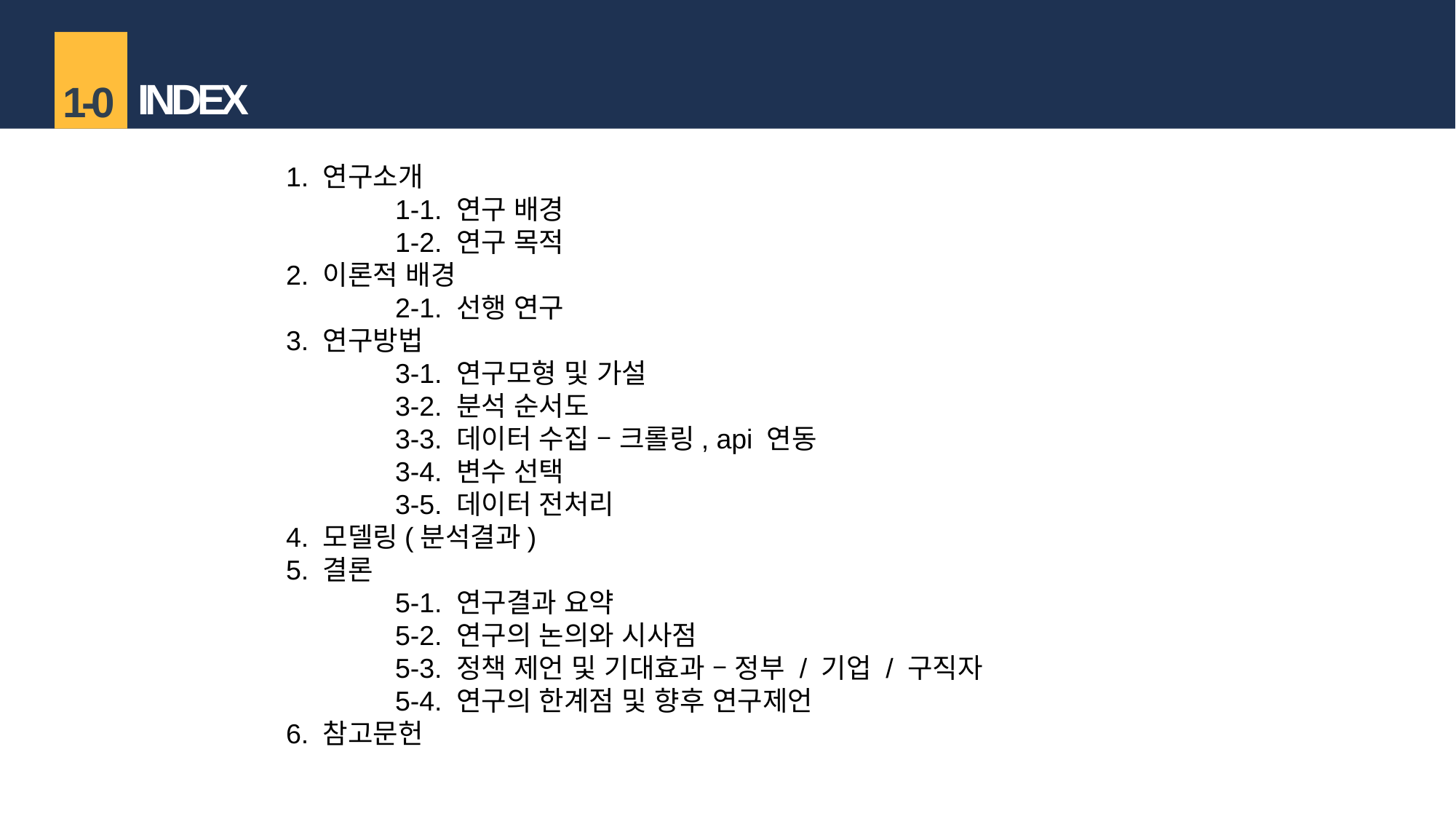

INDEX
1-0
1. 연구소개
	1-1. 연구 배경
	1-2. 연구 목적
2. 이론적 배경
	2-1. 선행 연구
3. 연구방법
	3-1. 연구모형 및 가설
	3-2. 분석 순서도
	3-3. 데이터 수집 – 크롤링, api 연동
	3-4. 변수 선택
	3-5. 데이터 전처리
4. 모델링(분석결과)
5. 결론
	5-1. 연구결과 요약
	5-2. 연구의 논의와 시사점
	5-3. 정책 제언 및 기대효과 – 정부 / 기업 / 구직자
	5-4. 연구의 한계점 및 향후 연구제언
6. 참고문헌